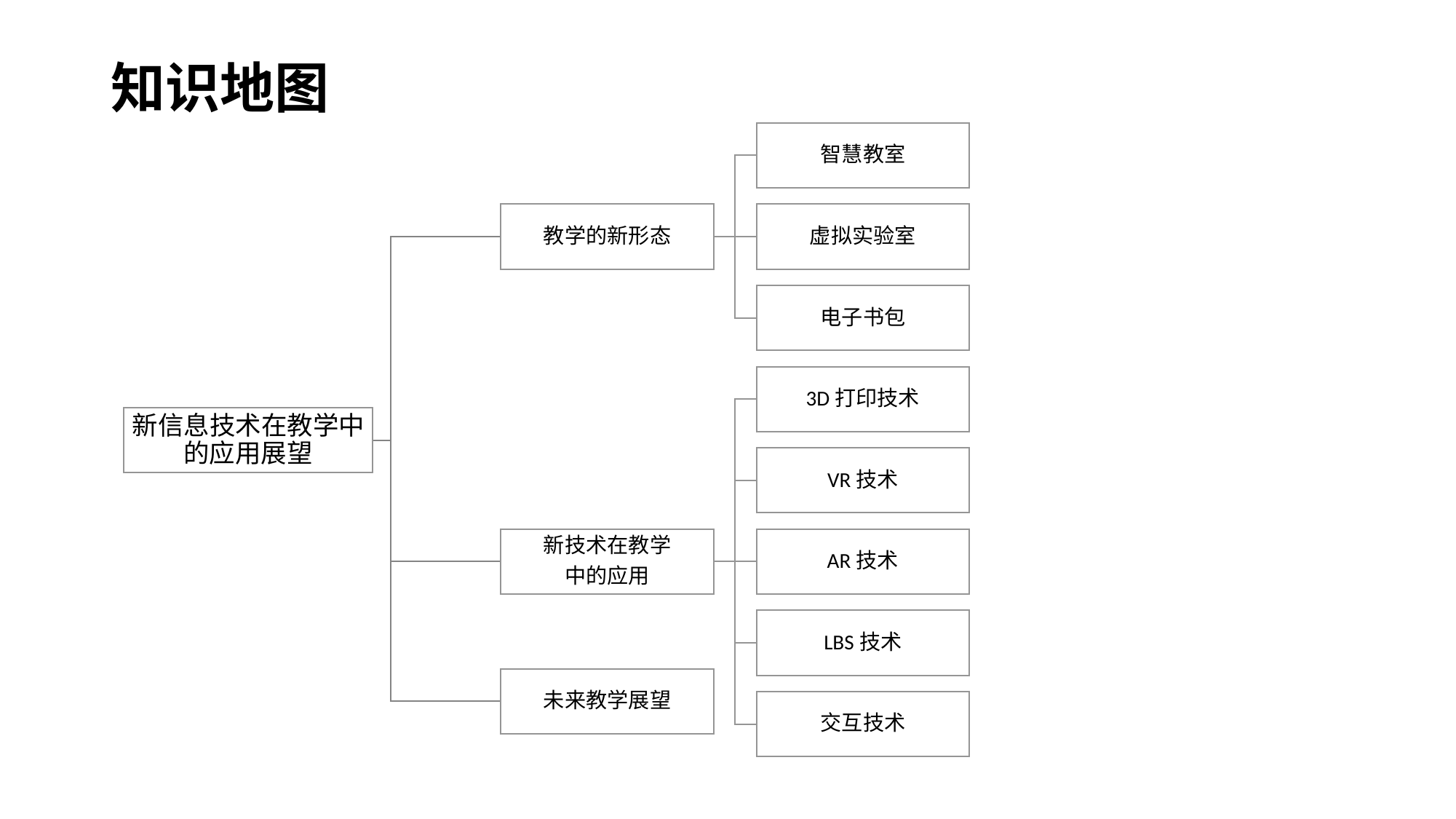

# 知识地图

新信息技术在教学中的应用展望
教学的新形态
智慧教室
虚拟实验室
电子书包
新技术在教学
中的应用
3D打印技术
VR技术
AR技术
LBS技术
交互技术
未来教学展望